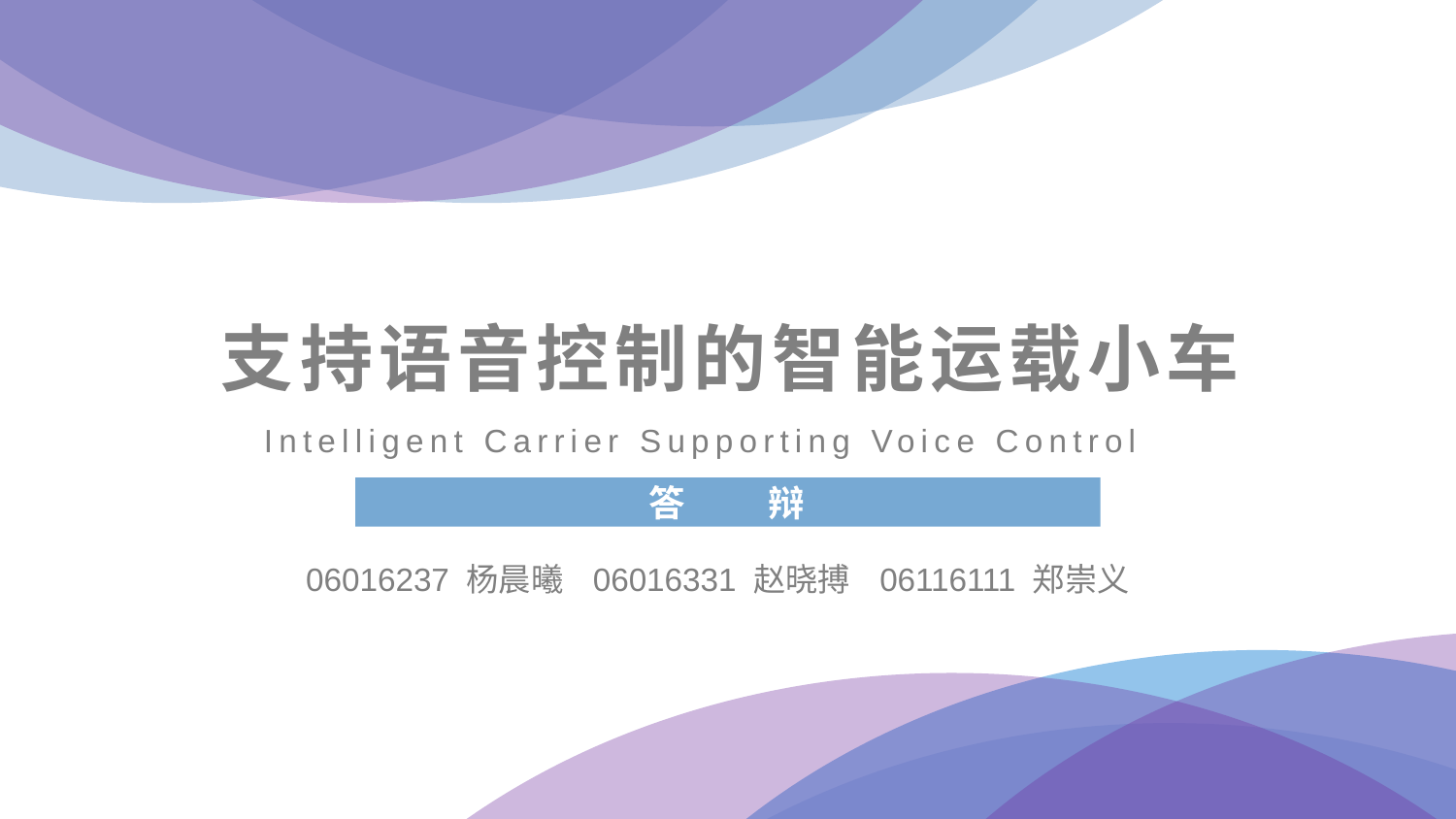

支持语音控制的智能运载小车
Intelligent Carrier Supporting Voice Control
答          辩

06016237 杨晨曦   06016331 赵晓搏   06116111 郑崇义